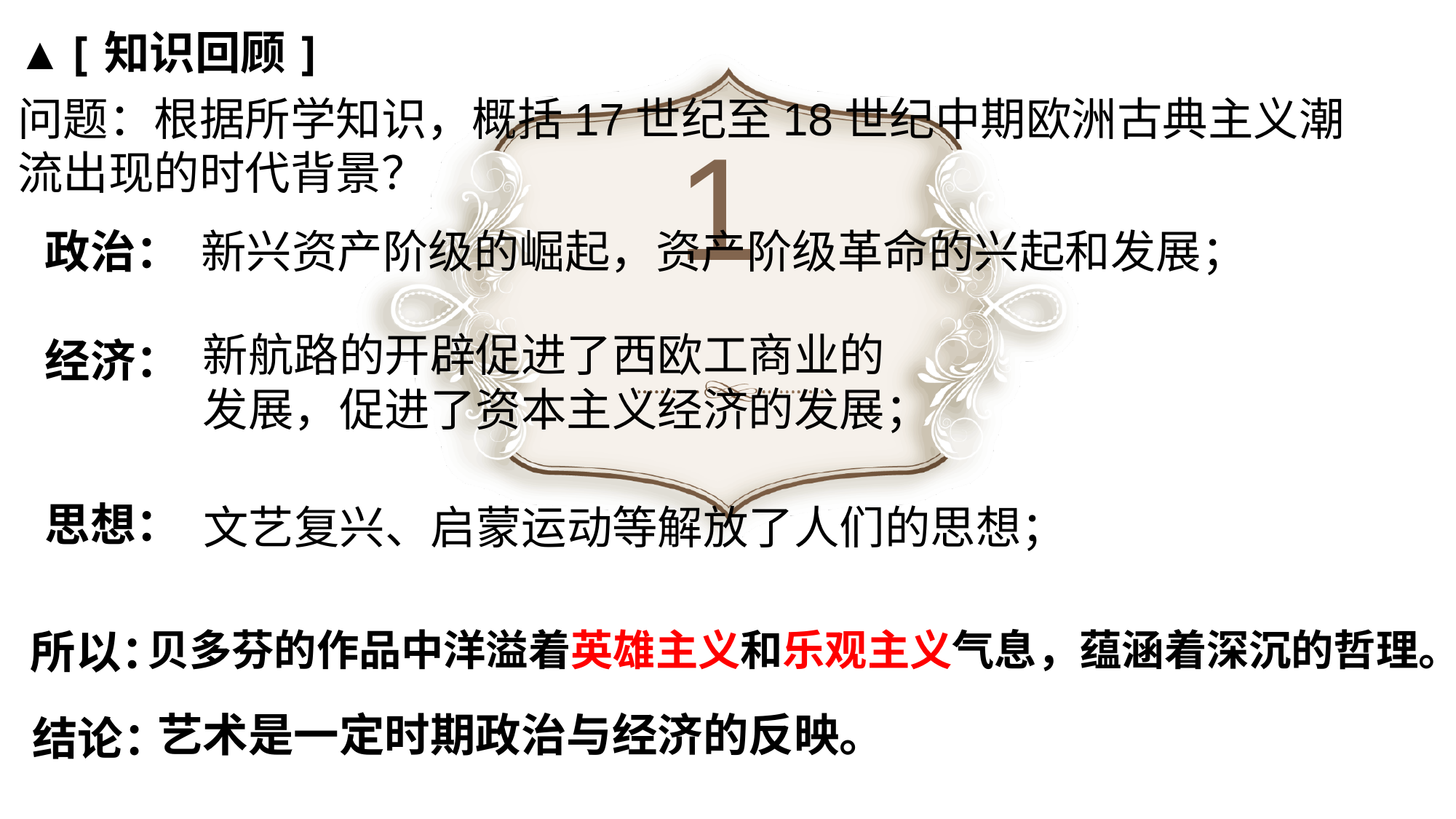

▲
[知识回顾]
问题：根据所学知识，概括17世纪至18世纪中期欧洲古典主义潮流出现的时代背景？
政治：

经济：

思想：
新兴资产阶级的崛起，资产阶级革命的兴起和发展；
新航路的开辟促进了西欧工商业的发展，促进了资本主义经济的发展；
文艺复兴、启蒙运动等解放了人们的思想；
所以：
贝多芬的作品中洋溢着英雄主义和乐观主义气息，蕴涵着深沉的哲理。
艺术是一定时期政治与经济的反映。
结论：